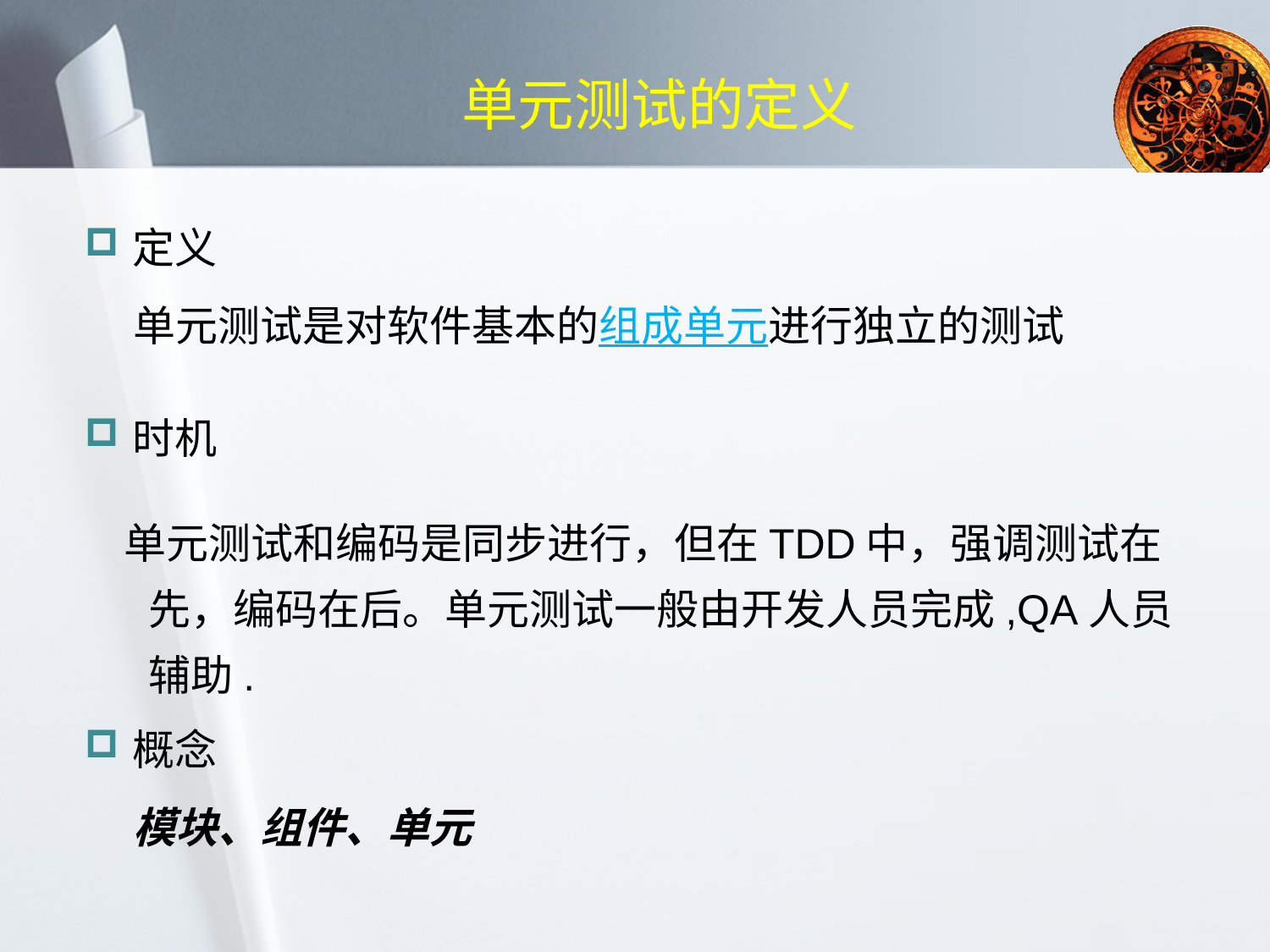

# 单元测试的定义
定义

    单元测试是对软件基本的组成单元进行独立的测试

时机

   单元测试和编码是同步进行，但在TDD中，强调测试在先，编码在后。单元测试一般由开发人员完成,QA人员辅助.
概念

    模块、组件、单元